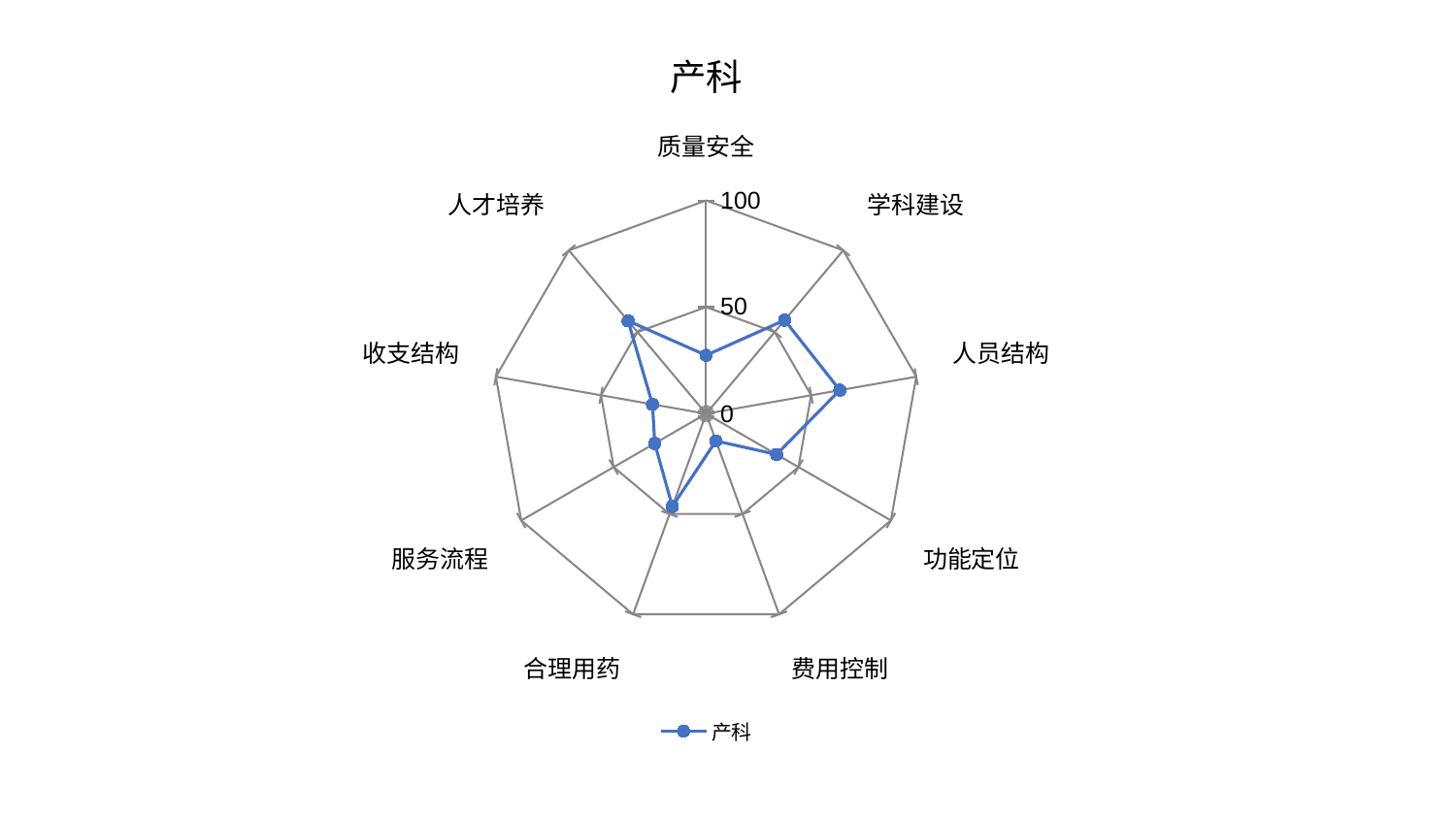

### Chart: 产科

| Category | 产科 |
|---|---|
| 质量安全 | 27.41491148293894 |
| 学科建设 | 57.297106982043466 |
| 人员结构 | 63.65471028787991 |
| 功能定位 | 38.14276364301082 |
| 费用控制 | 13.551038809933805 |
| 合理用药 | 46.239229620633935 |
| 服务流程 | 27.79112696030824 |
| 收支结构 | 25.497602896089063 |
| 人才培养 | 56.86067000417652 |
162